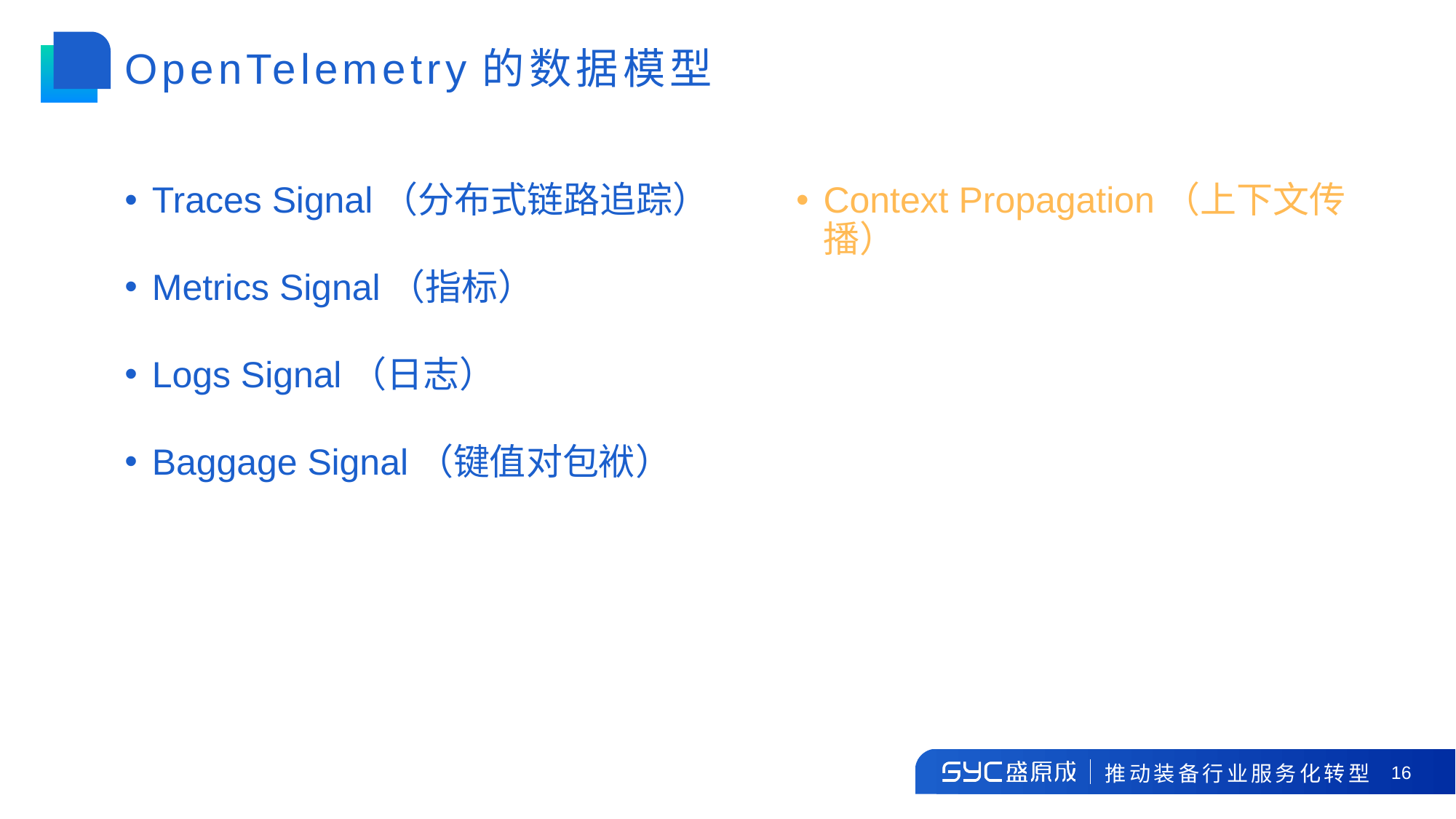

# OpenTelemetry的数据模型
Traces Signal（分布式链路追踪）
Context Propagation（上下文传播）
Metrics Signal（指标）
Logs Signal（日志）
Baggage Signal（键值对包袱）